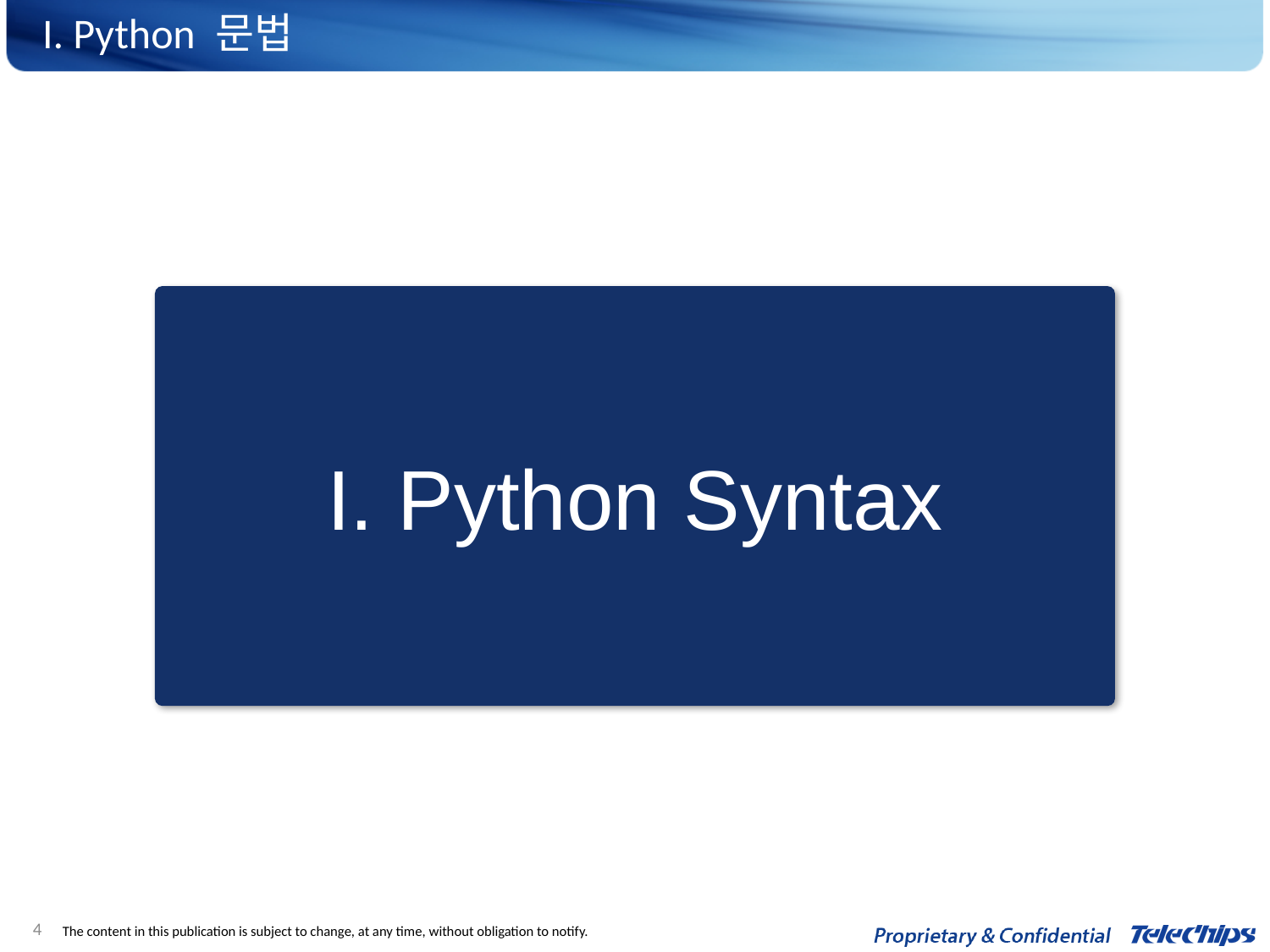

# I. Python 문법
I. Python Syntax
4